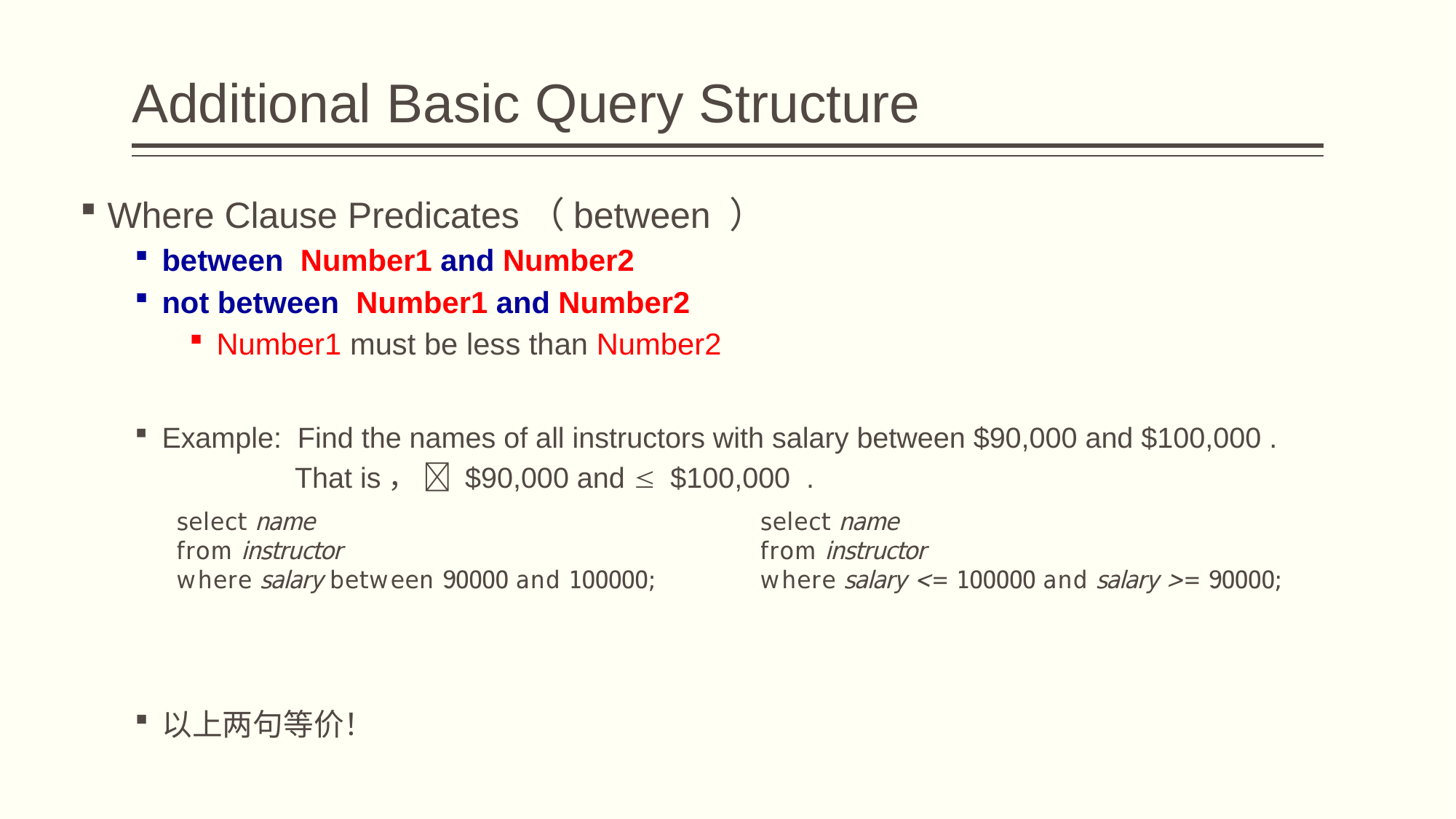

# Additional Basic Query Structure
Where Clause Predicates（between ）
between  Number1 and Number2
not between  Number1 and Number2
Number1 must be less than Number2

Example:  Find the names of all instructors with salary between $90,000 and $100,000 .
                    That is， ≥ $90,000 and ≤ $100,000  .

以上两句等价！

select name
from instructor
where salary between 90000 and 100000;
select name
from instructor
where salary <= 100000 and salary >= 90000;